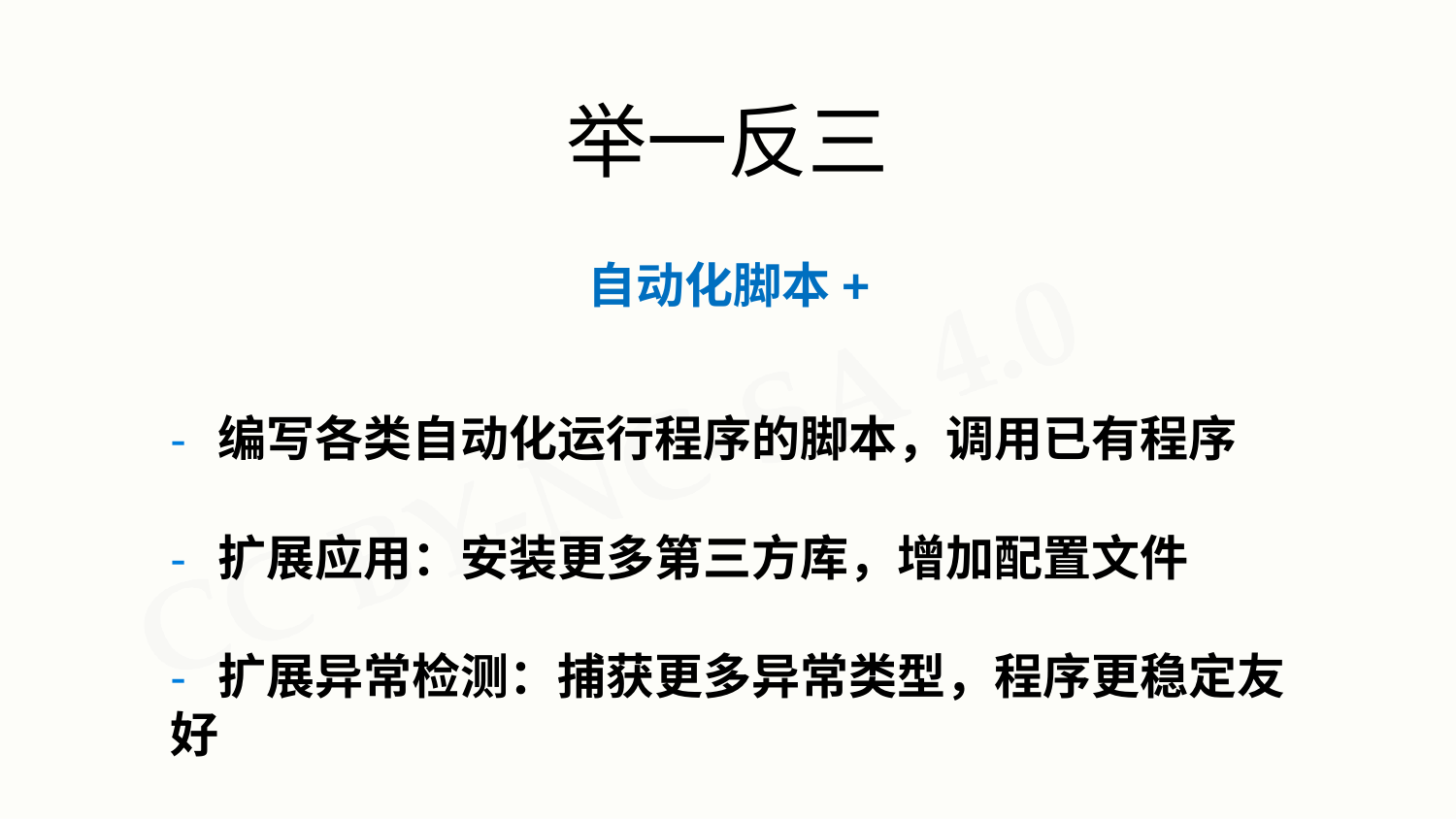

# 举一反三
自动化脚本+

- 编写各类自动化运行程序的脚本，调用已有程序

- 扩展应用：安装更多第三方库，增加配置文件

- 扩展异常检测：捕获更多异常类型，程序更稳定友好